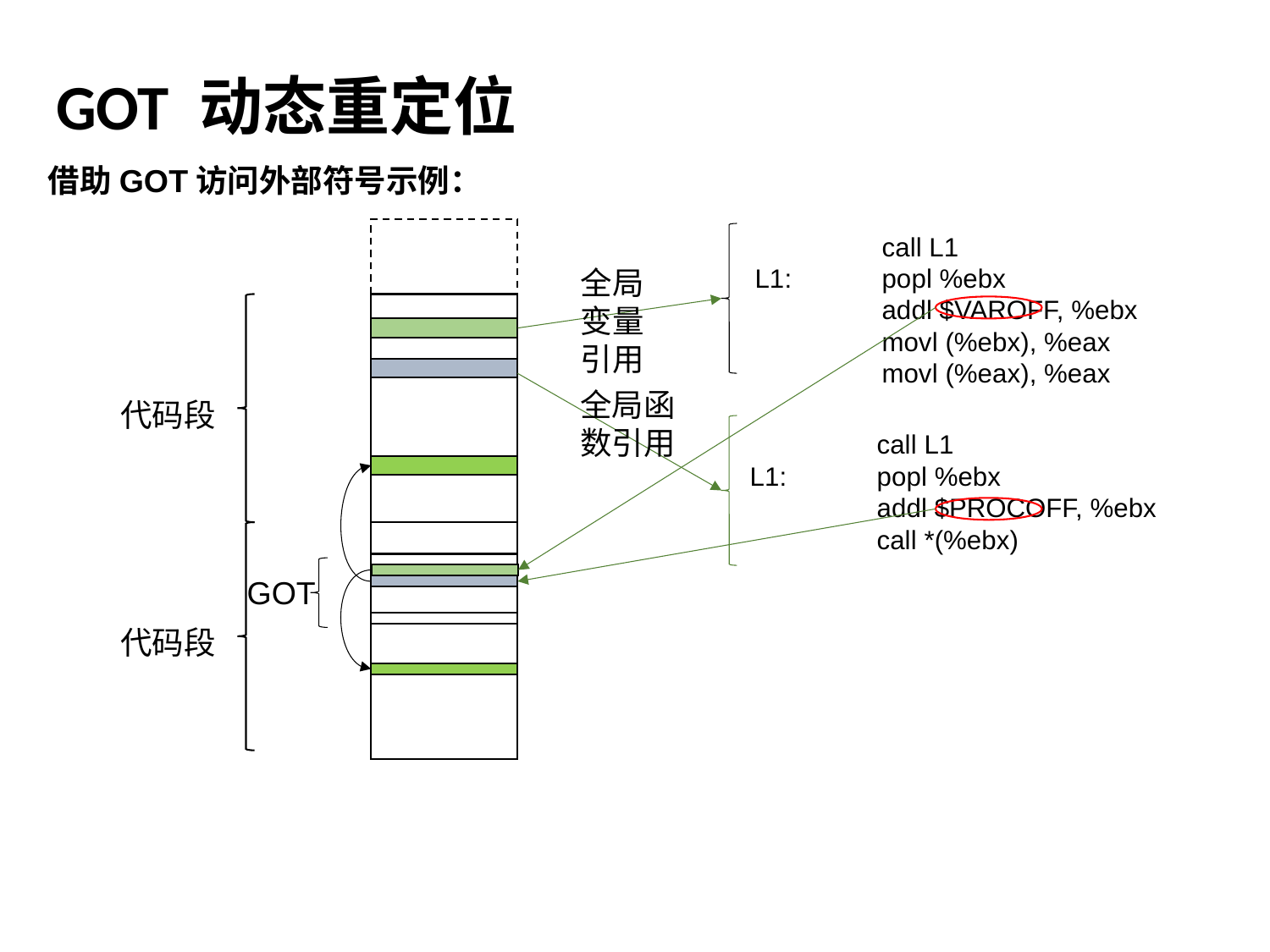

GOT 动态重定位
借助GOT访问外部符号示例：

	call L1
L1: 	popl %ebx
	addl $VAROFF, %ebx
	movl (%ebx), %eax
	movl (%eax), %eax
全局变量引用

全局函数引用
代码段

	call L1
L1: 	popl %ebx
	addl $PROCOFF, %ebx
	call *(%ebx)

GOT

代码段